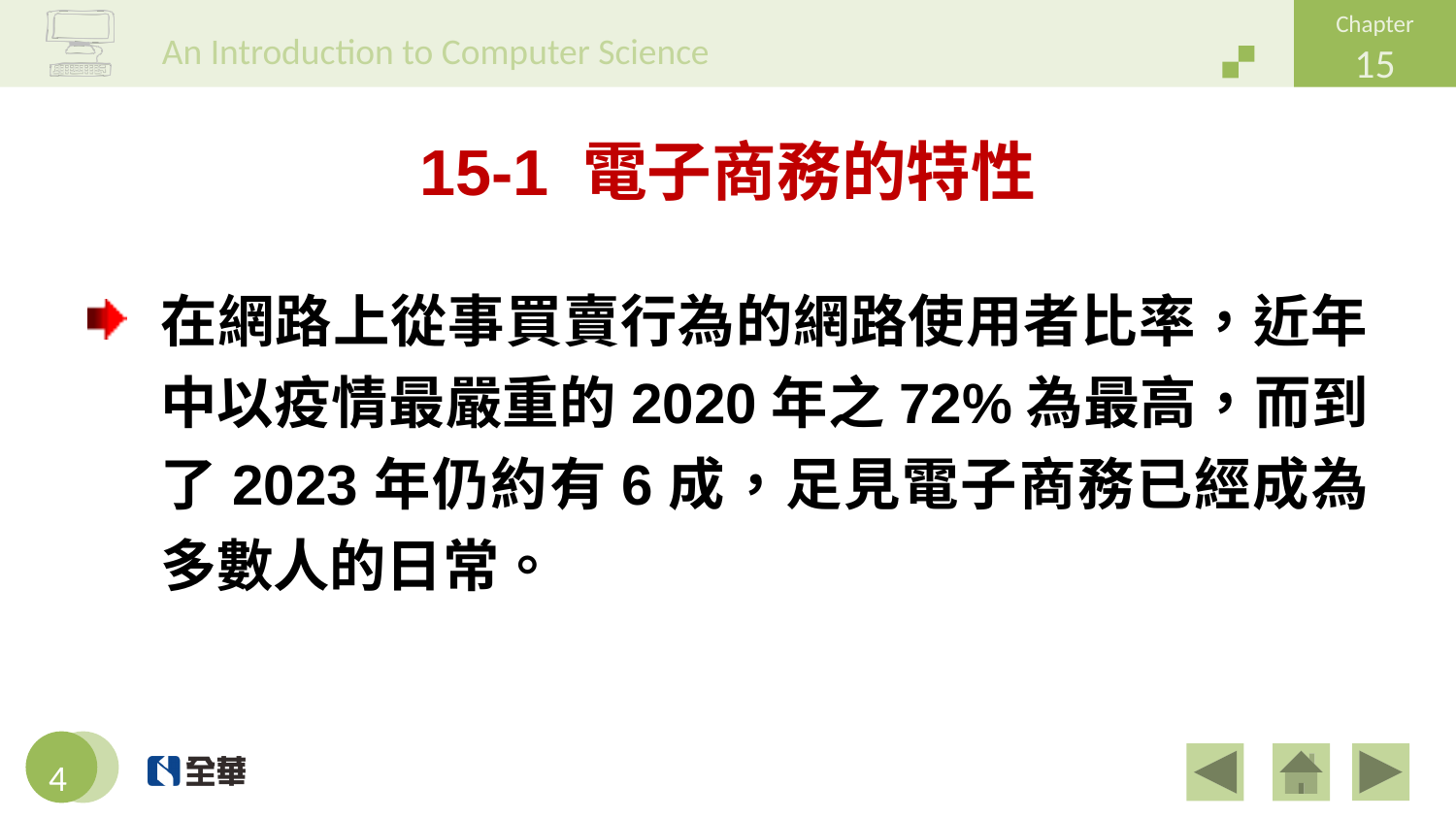

# 15-1 電子商務的特性
在網路上從事買賣行為的網路使用者比率，近年中以疫情最嚴重的2020年之72%為最高，而到了2023年仍約有6成，足見電子商務已經成為多數人的日常。